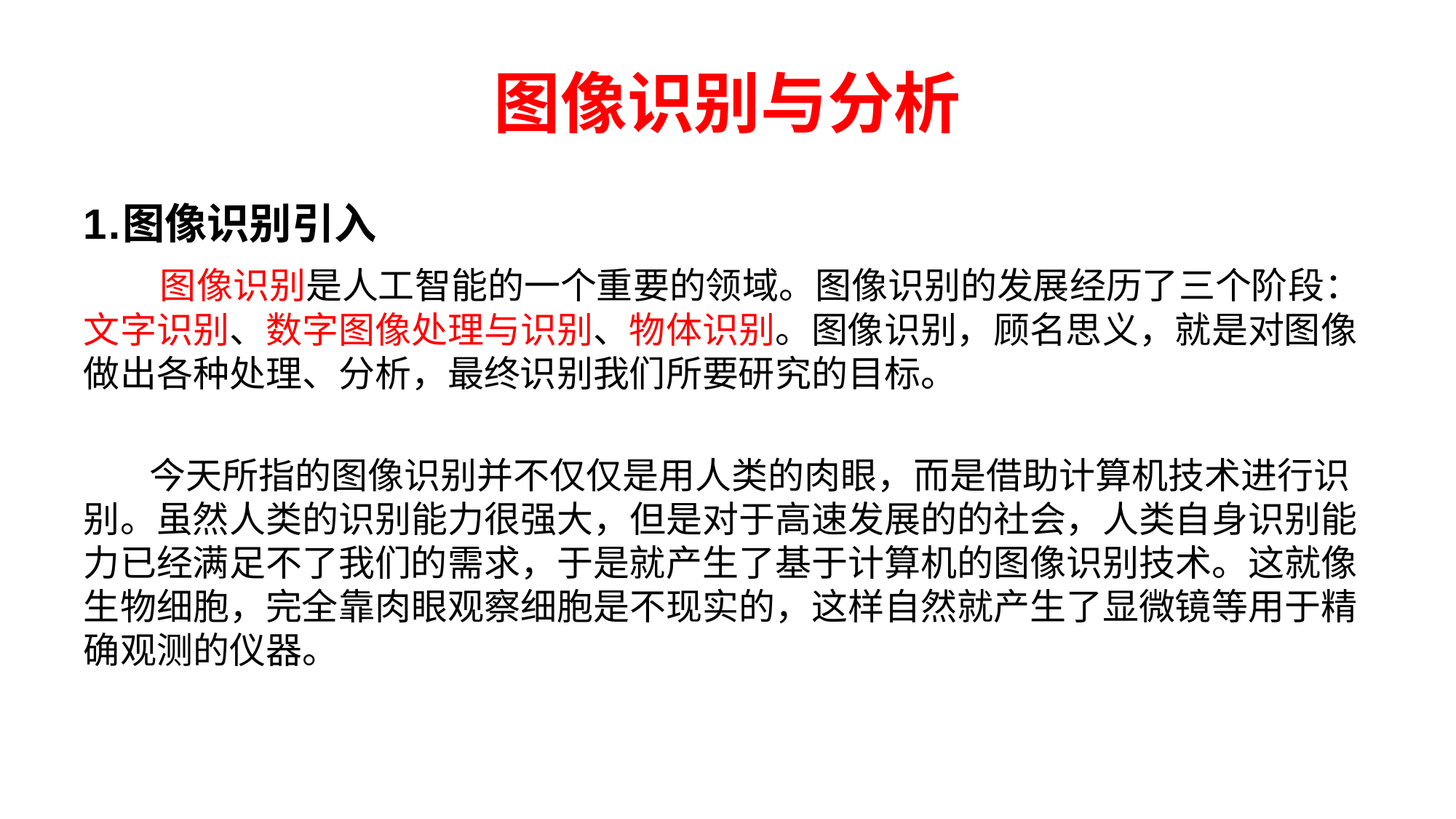

# 图像识别与分析
图像识别引入
       图像识别是人工智能的一个重要的领域。图像识别的发展经历了三个阶段：文字识别、数字图像处理与识别、物体识别。图像识别，顾名思义，就是对图像做出各种处理、分析，最终识别我们所要研究的目标。

       今天所指的图像识别并不仅仅是用人类的肉眼，而是借助计算机技术进行识别。虽然人类的识别能力很强大，但是对于高速发展的的社会，人类自身识别能力已经满足不了我们的需求，于是就产生了基于计算机的图像识别技术。这就像生物细胞，完全靠肉眼观察细胞是不现实的，这样自然就产生了显微镜等用于精确观测的仪器。